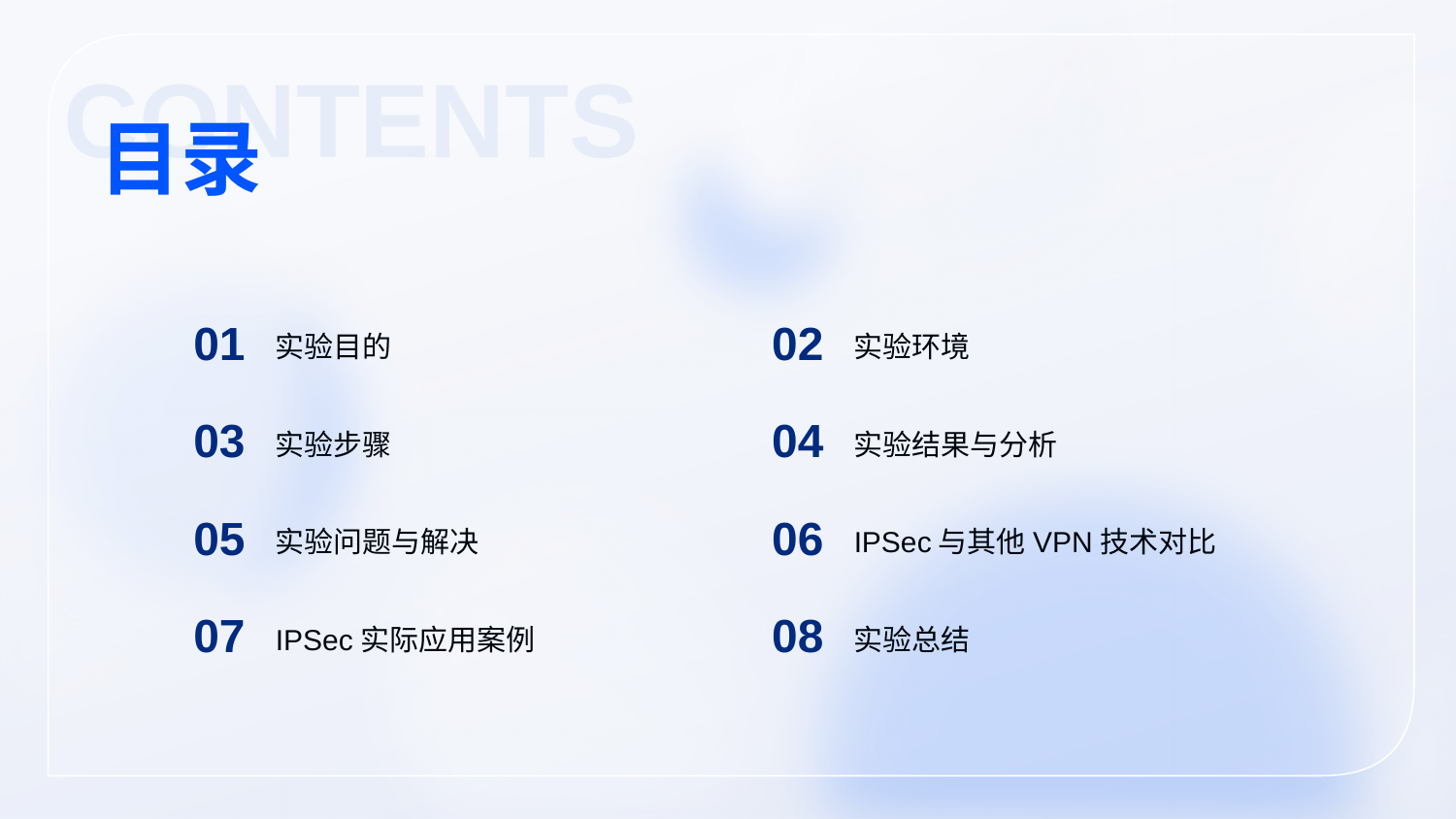

CONTENTS

目录
01
02
实验目的
实验环境
03
04
实验步骤
实验结果与分析
05
06
实验问题与解决
IPSec与其他VPN技术对比

08
07
实验总结
IPSec实际应用案例